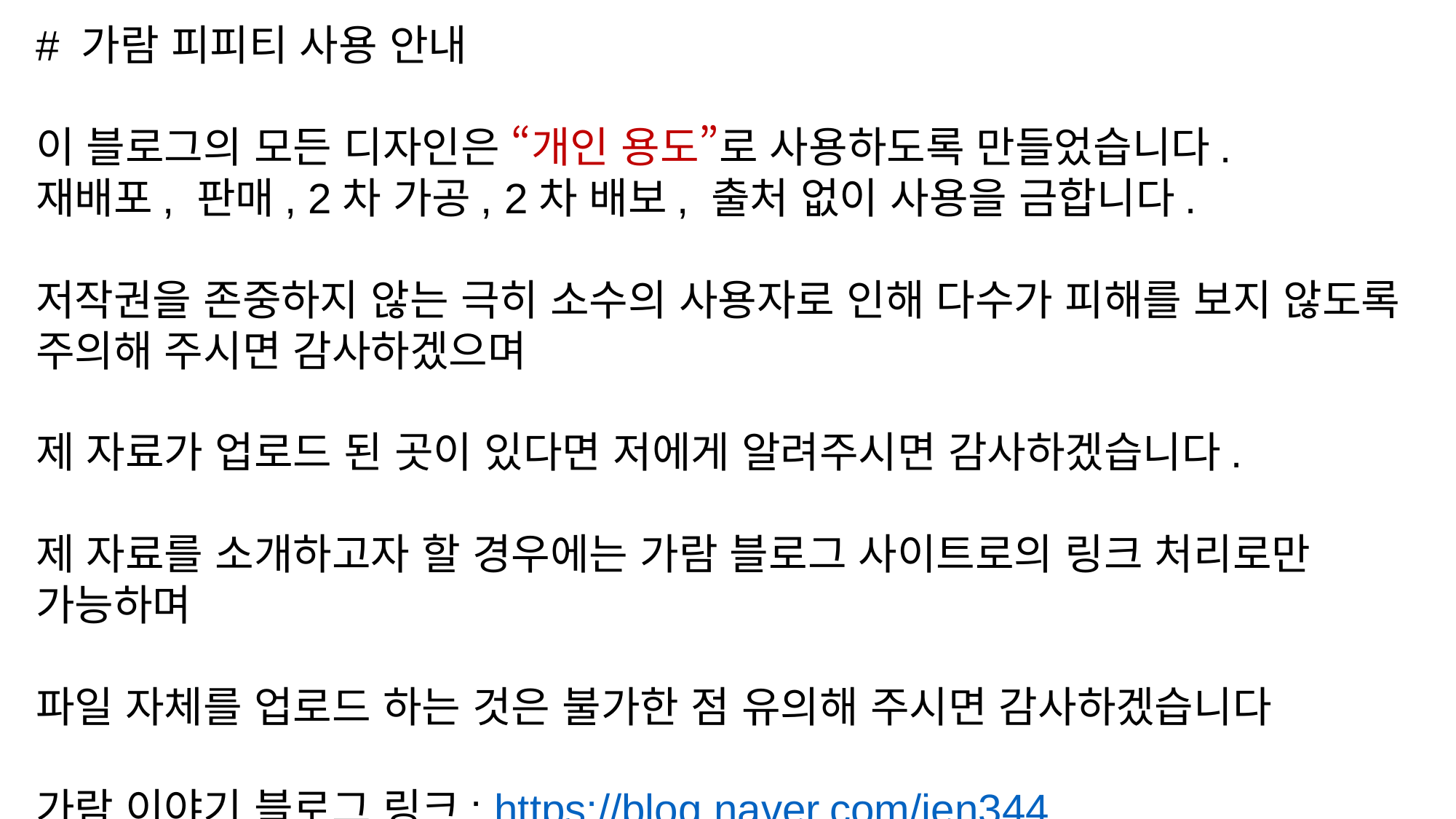

# 가람 피피티 사용 안내

이 블로그의 모든 디자인은 “개인 용도”로 사용하도록 만들었습니다.
재배포, 판매, 2차 가공, 2차 배보, 출처 없이 사용을 금합니다.

저작권을 존중하지 않는 극히 소수의 사용자로 인해 다수가 피해를 보지 않도록 주의해 주시면 감사하겠으며

제 자료가 업로드 된 곳이 있다면 저에게 알려주시면 감사하겠습니다.

제 자료를 소개하고자 할 경우에는 가람 블로그 사이트로의 링크 처리로만 가능하며

파일 자체를 업로드 하는 것은 불가한 점 유의해 주시면 감사하겠습니다

가람 이야기 블로그 링크: https://blog.naver.com/jen344